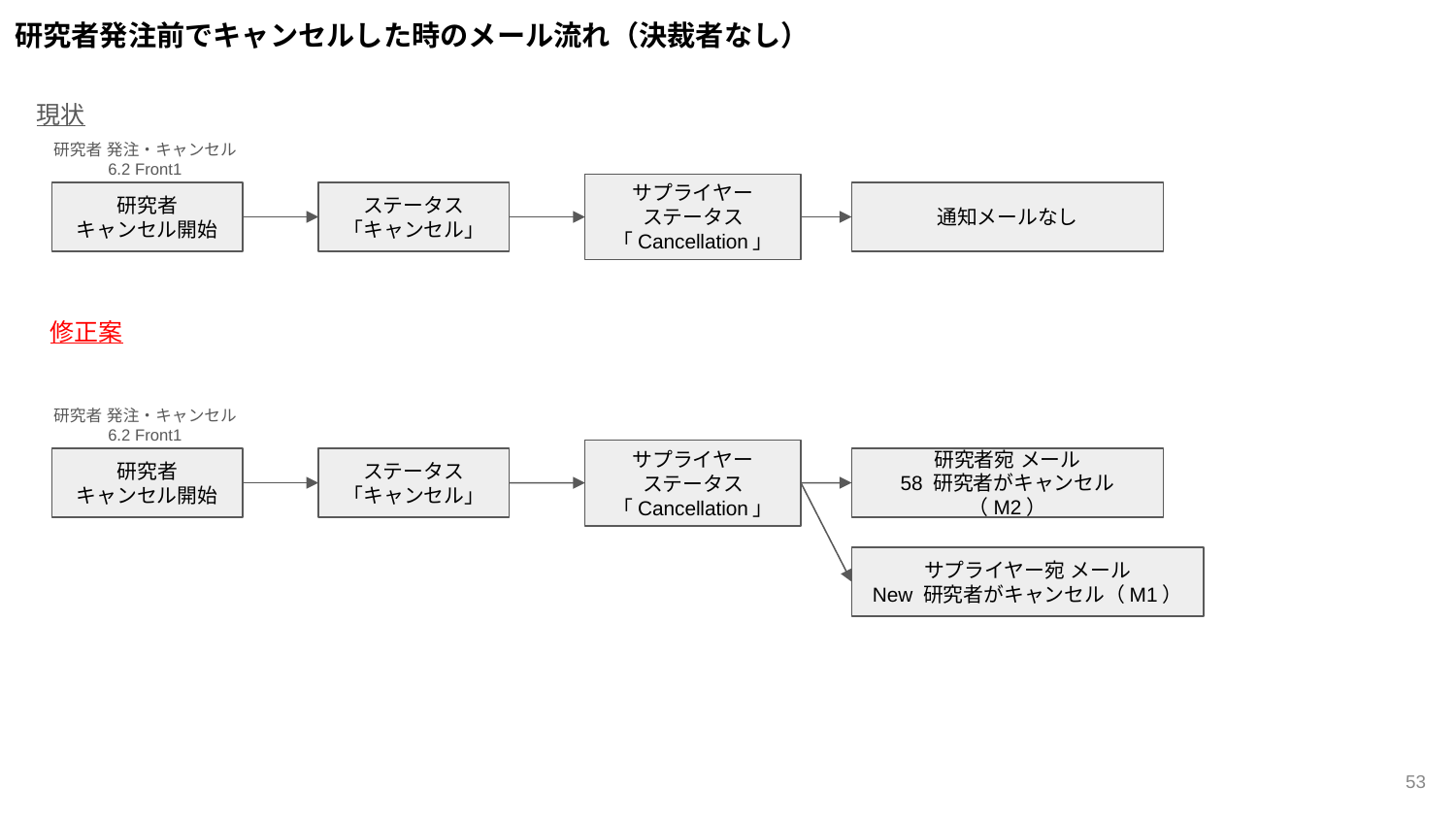

研究者発注前でキャンセルした時のメール流れ（決裁者なし）
現状
研究者 発注・キャンセル6.2 Front1
サプライヤー
ステータス
「Cancellation」
研究者
キャンセル開始
ステータス
「キャンセル」
通知メールなし
修正案
研究者 発注・キャンセル6.2 Front1
サプライヤー
ステータス
「Cancellation」
研究者
キャンセル開始
ステータス
「キャンセル」
研究者宛 メール
58 研究者がキャンセル（M2）
サプライヤー宛 メール
New 研究者がキャンセル（M1）
53